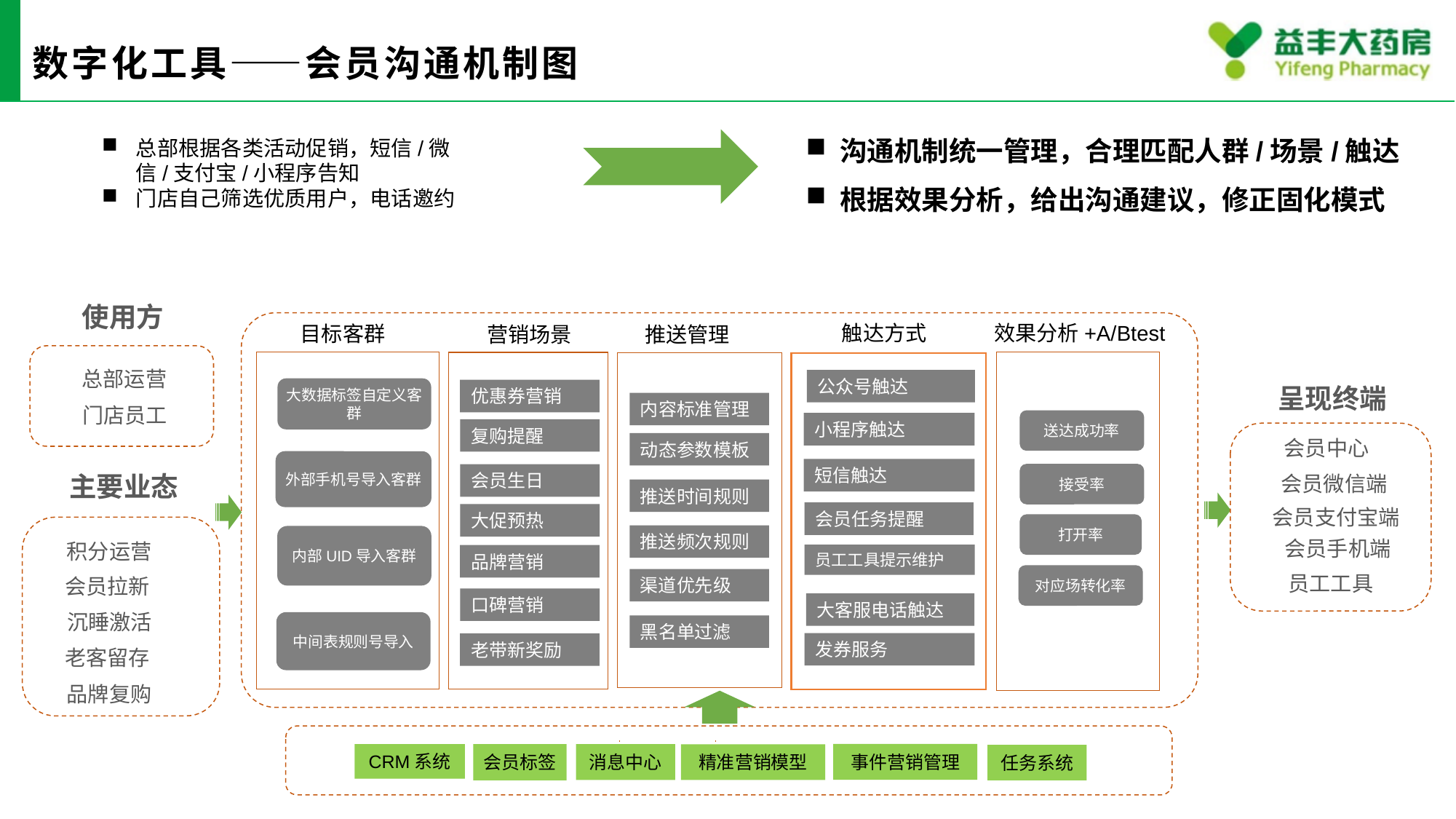

# 数字化工具——会员沟通机制图
沟通机制统一管理，合理匹配人群/场景/触达
根据效果分析，给出沟通建议，修正固化模式
总部根据各类活动促销，短信/微信/支付宝/小程序告知
门店自己筛选优质用户，电话邀约

使用方

触达方式
效果分析+A/Btest
目标客群
营销场景
推送管理

总部运营

公众号触达
呈现终端
大数据标签自定义客群
优惠券营销
内容标准管理
门店员工
送达成功率
小程序触达
复购提醒

会员中心
动态参数模板
外部手机号导入客群
短信触达
接受率
主要业态
会员生日
会员微信端
推送时间规则

会员支付宝端
会员任务提醒
大促预热

打开率

推送频次规则
内部UID导入客群
会员手机端
积分运营
员工工具提示维护
品牌营销
员工工具
对应场转化率
会员拉新
渠道优先级
口碑营销
大客服电话触达
沉睡激活
中间表规则号导入
黑名单过滤
发券服务
老带新奖励
老客留存
品牌复购

会员标签
事件营销管理
CRM系统
消息中心
精准营销模型
任务系统